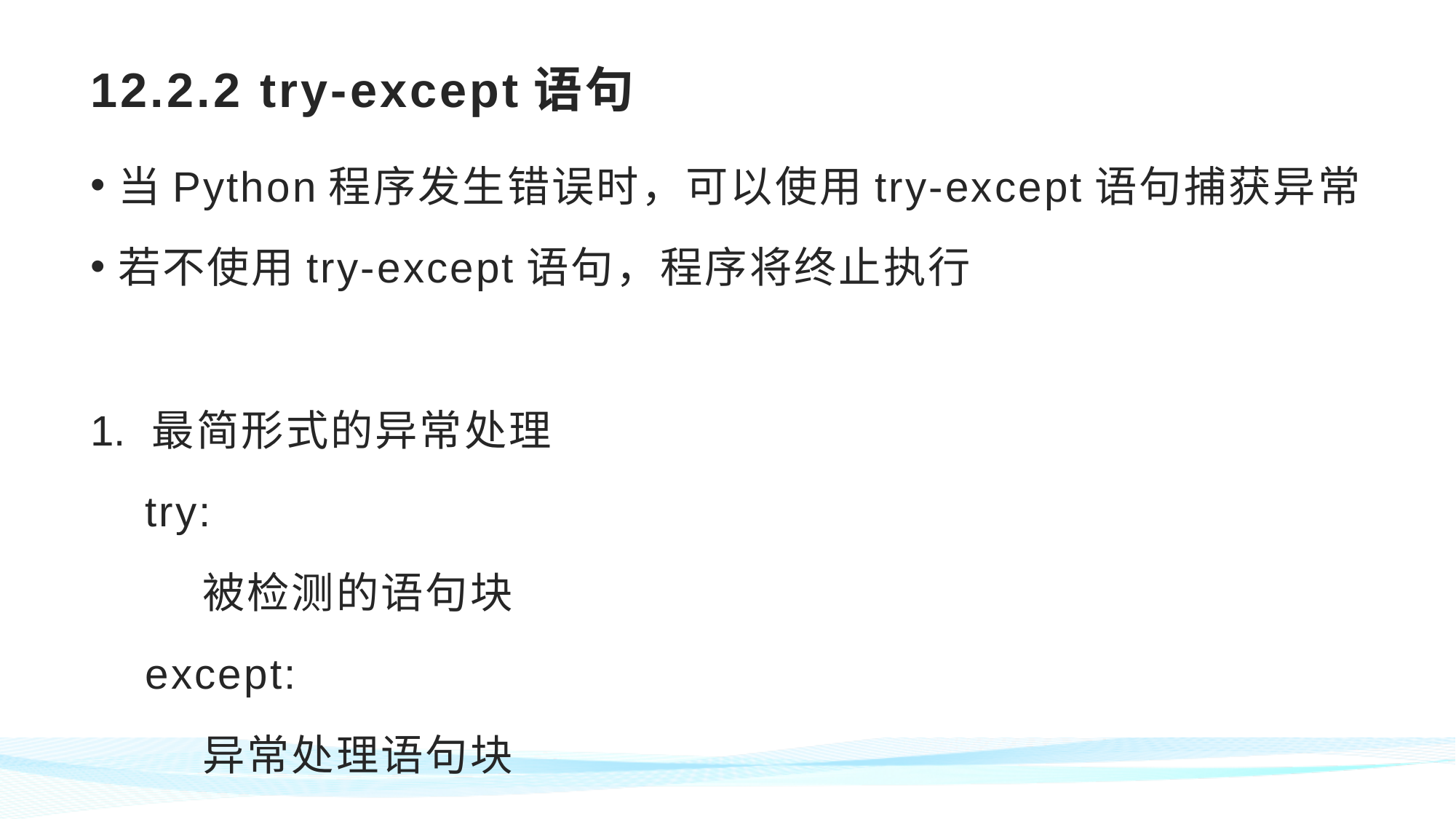

# 12.2.2 try-except语句
当Python程序发生错误时，可以使用try-except语句捕获异常
若不使用try-except语句，程序将终止执行

最简形式的异常处理
try:
    被检测的语句块
except:
    异常处理语句块